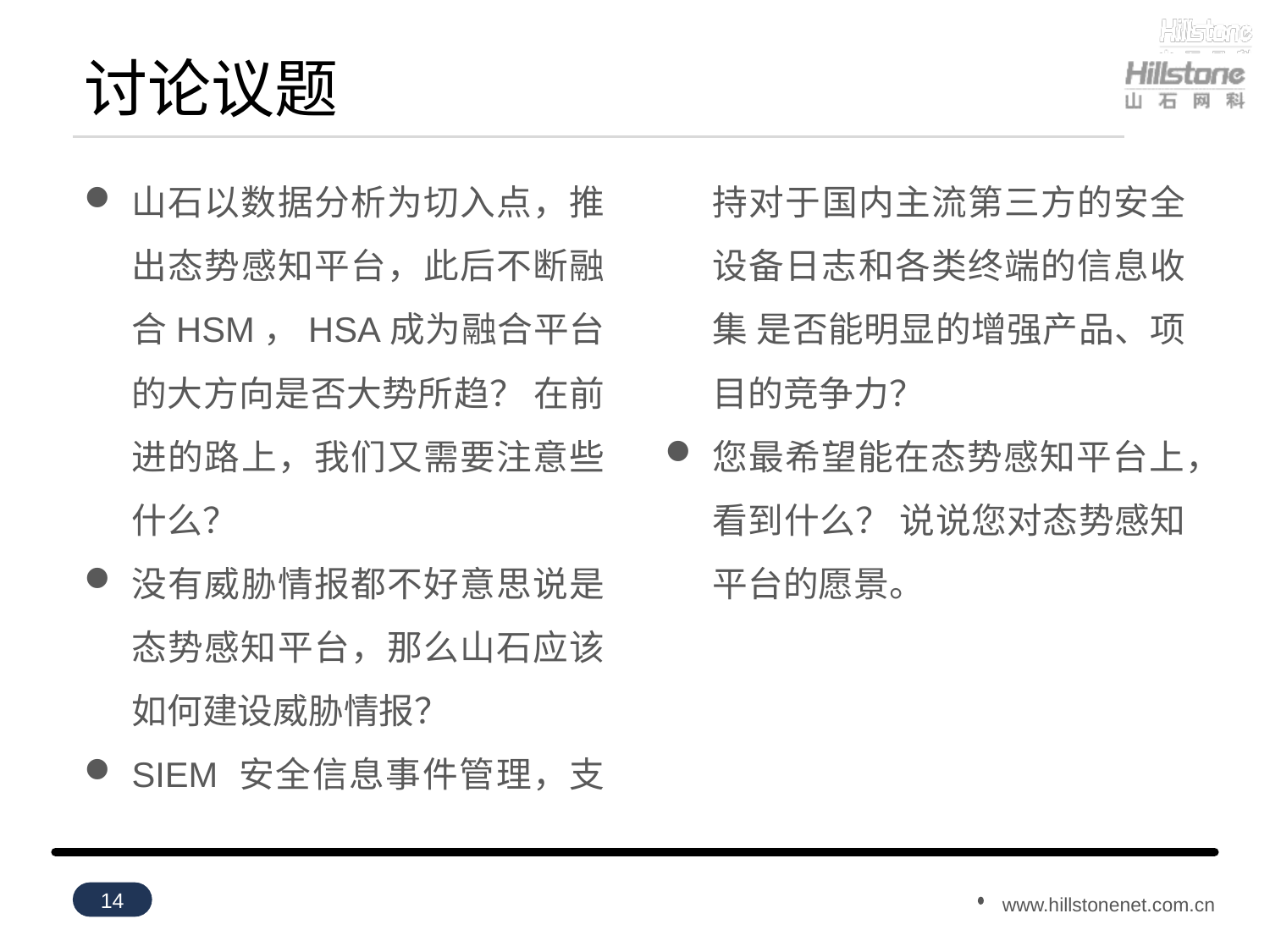

# 讨论议题
山石以数据分析为切入点，推出态势感知平台，此后不断融合HSM，HSA成为融合平台的大方向是否大势所趋？ 在前进的路上，我们又需要注意些什么？
没有威胁情报都不好意思说是态势感知平台，那么山石应该如何建设威胁情报？
SIEM 安全信息事件管理，支持对于国内主流第三方的安全设备日志和各类终端的信息收集 是否能明显的增强产品、项目的竞争力？
您最希望能在态势感知平台上，看到什么？ 说说您对态势感知平台的愿景。